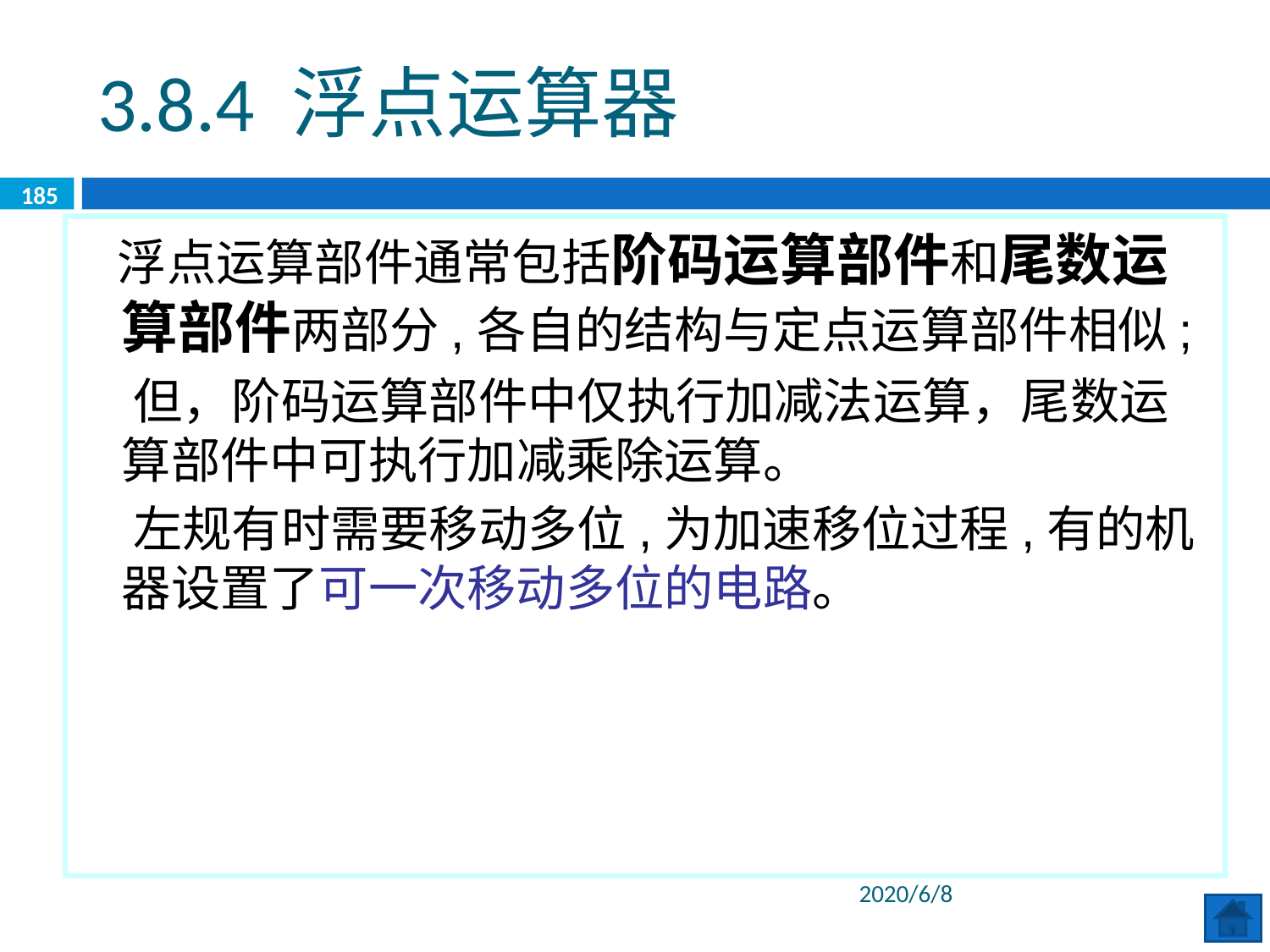

3.8.4 浮点运算器
185
  浮点运算部件通常包括阶码运算部件和尾数运算部件两部分,各自的结构与定点运算部件相似;
    但，阶码运算部件中仅执行加减法运算，尾数运算部件中可执行加减乘除运算。
    左规有时需要移动多位,为加速移位过程,有的机器设置了可一次移动多位的电路。
2020/6/8